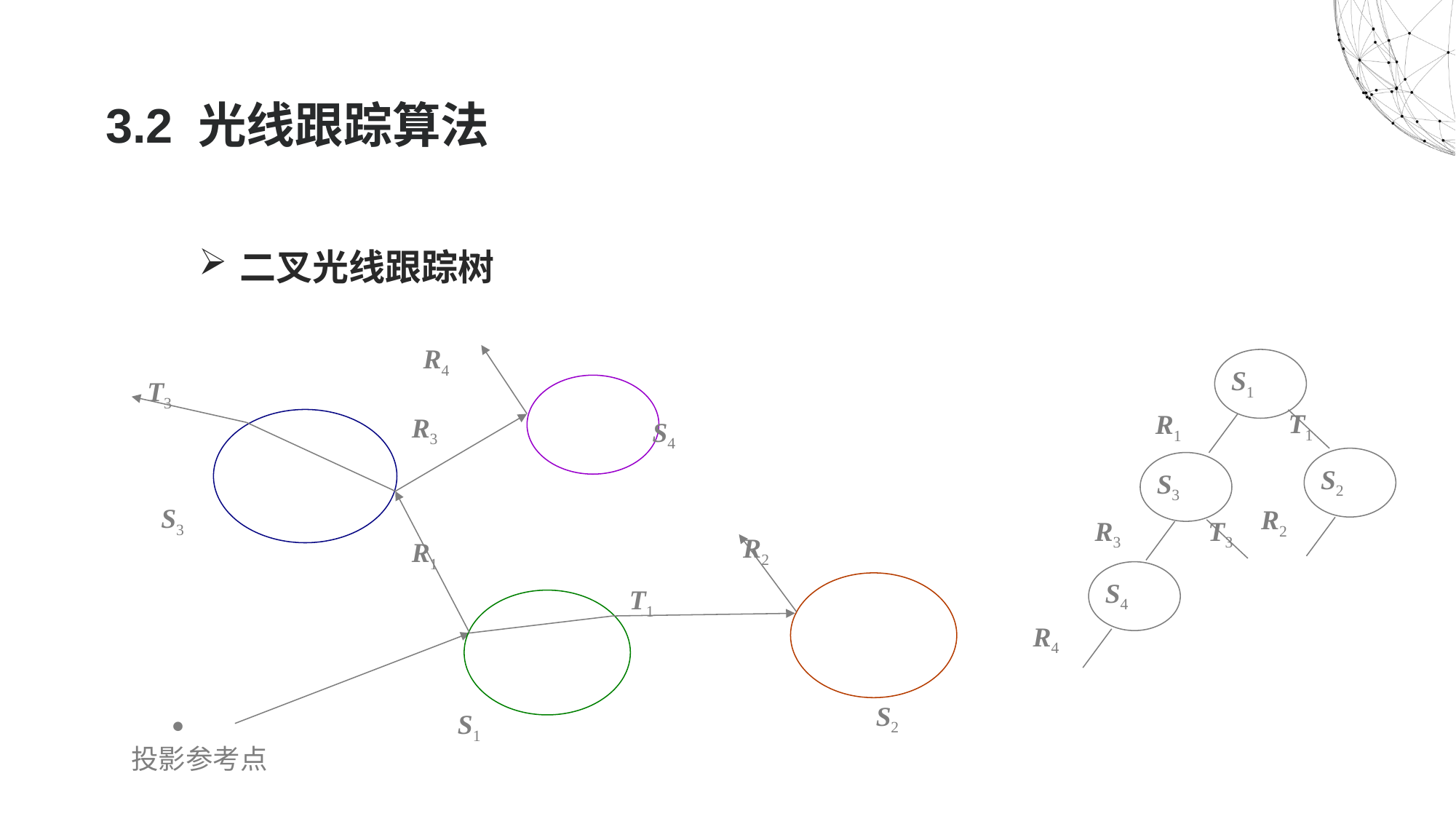

# 3.2 光线跟踪算法
二叉光线跟踪树

R4

S1
T3

S4

T1

R1

R3

S3

S2

S3

R1
R2

R3

T3

R2

S4

S2
T1

S1
R4

•
投影参考点